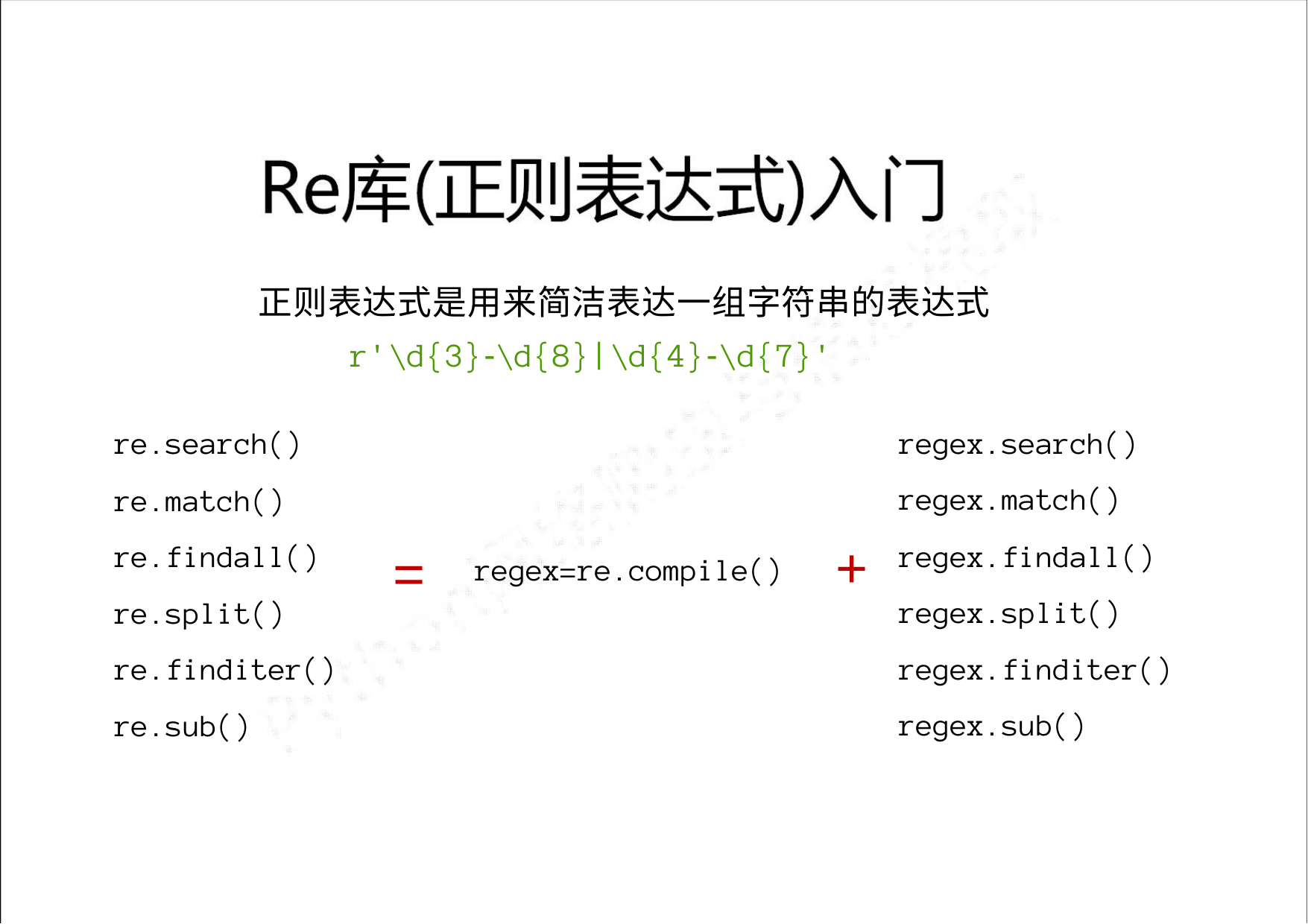

正则表达式是用来简洁表达一组字符串的表达式
r'\d{3}‐\d{8}|\d{4}‐\d{7}'
re.search()
regex.search()
regex.match()
regex.findall()
regex.split()
regex.finditer()
regex.sub()
re.match()
re.findall()
re.split()
re.finditer()
re.sub()
+
=
regex=re.compile()